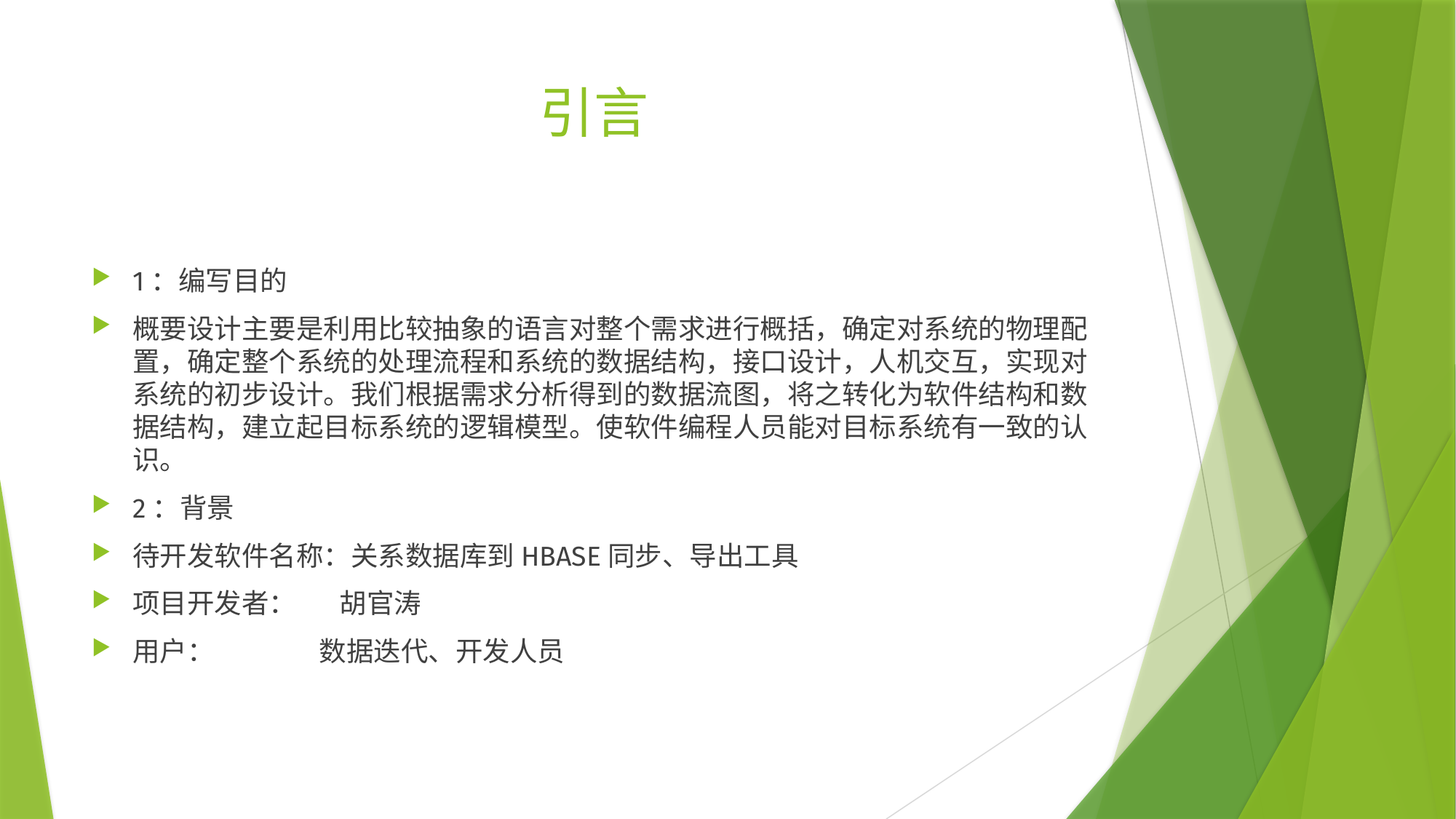

# 引言
1：编写目的
概要设计主要是利用比较抽象的语言对整个需求进行概括，确定对系统的物理配置，确定整个系统的处理流程和系统的数据结构，接口设计，人机交互，实现对系统的初步设计。我们根据需求分析得到的数据流图，将之转化为软件结构和数据结构，建立起目标系统的逻辑模型。使软件编程人员能对目标系统有一致的认识。
2：背景
待开发软件名称：关系数据库到HBASE同步、导出工具
项目开发者：       胡官涛
用户：                 数据迭代、开发人员